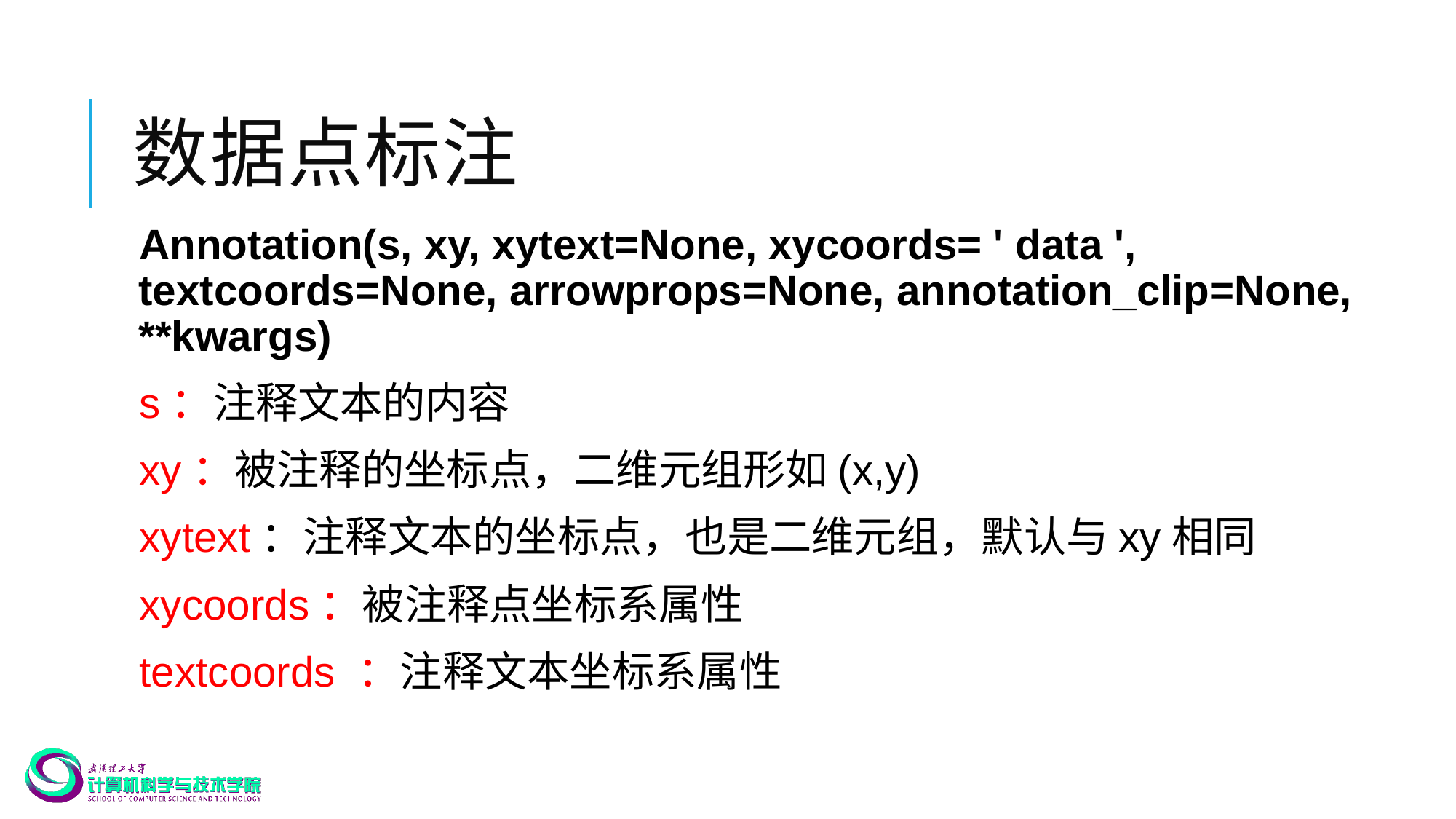

# 数据点标注
Annotation(s, xy, xytext=None, xycoords= ' data ', textcoords=None, arrowprops=None, annotation_clip=None, **kwargs)
s：注释文本的内容
xy：被注释的坐标点，二维元组形如(x,y)
xytext：注释文本的坐标点，也是二维元组，默认与xy相同
xycoords：被注释点坐标系属性
textcoords ：注释文本坐标系属性